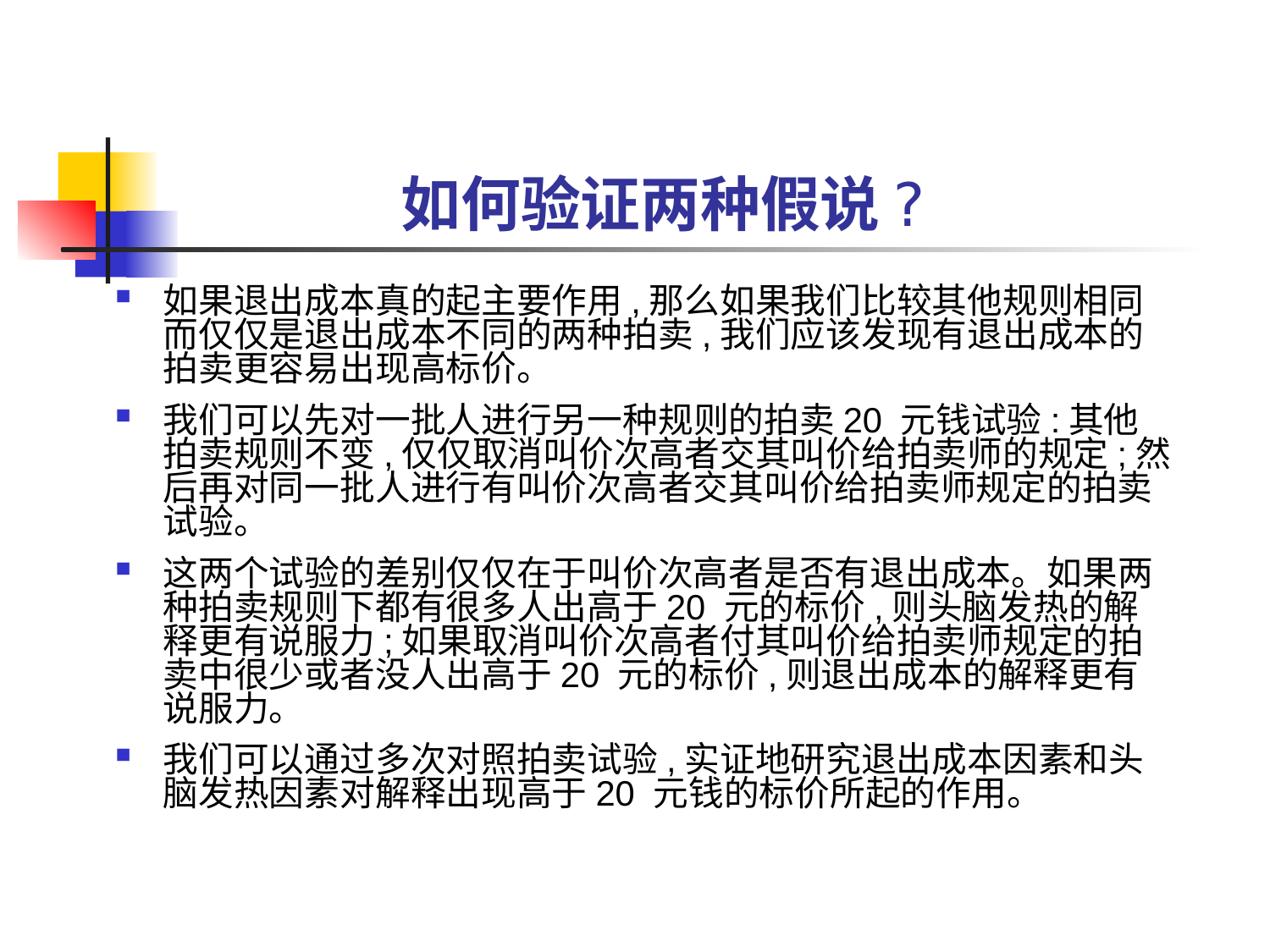

# 如何验证两种假说?
如果退出成本真的起主要作用,那么如果我们比较其他规则相同而仅仅是退出成本不同的两种拍卖,我们应该发现有退出成本的拍卖更容易出现高标价。
我们可以先对一批人进行另一种规则的拍卖20 元钱试验:其他拍卖规则不变,仅仅取消叫价次高者交其叫价给拍卖师的规定;然后再对同一批人进行有叫价次高者交其叫价给拍卖师规定的拍卖试验。
这两个试验的差别仅仅在于叫价次高者是否有退出成本。如果两种拍卖规则下都有很多人出高于20 元的标价,则头脑发热的解释更有说服力;如果取消叫价次高者付其叫价给拍卖师规定的拍卖中很少或者没人出高于20 元的标价,则退出成本的解释更有说服力。
我们可以通过多次对照拍卖试验,实证地研究退出成本因素和头脑发热因素对解释出现高于20 元钱的标价所起的作用。